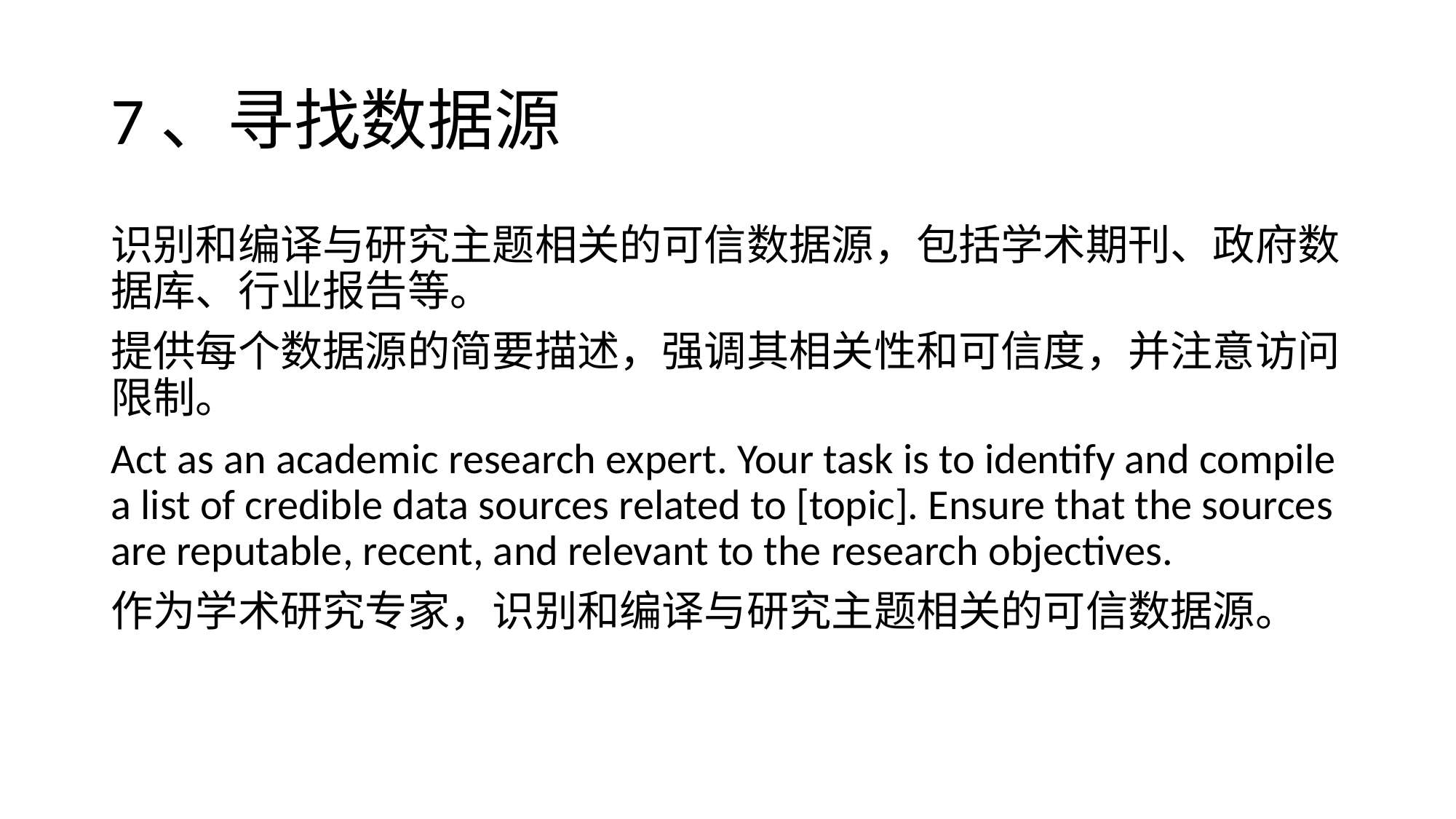

# 7、寻找数据源
识别和编译与研究主题相关的可信数据源，包括学术期刊、政府数据库、行业报告等。
提供每个数据源的简要描述，强调其相关性和可信度，并注意访问限制。
Act as an academic research expert. Your task is to identify and compile a list of credible data sources related to [topic]. Ensure that the sources are reputable, recent, and relevant to the research objectives.
作为学术研究专家，识别和编译与研究主题相关的可信数据源。